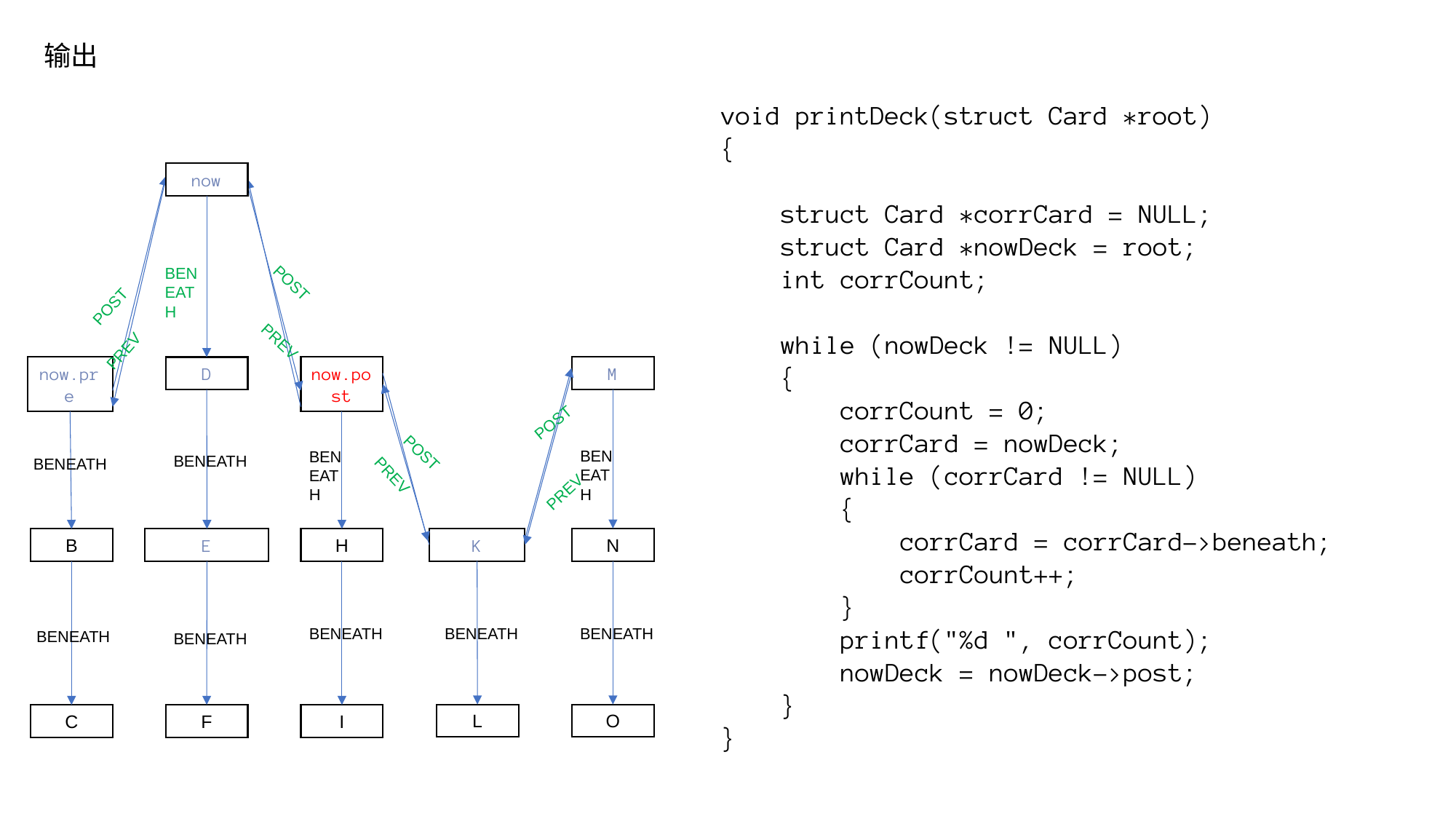

输出
void printDeck(struct Card *root)
{
    struct Card *corrCard = NULL;
    struct Card *nowDeck = root;
    int corrCount;
    while (nowDeck != NULL)
    {
        corrCount = 0;
        corrCard = nowDeck;
        while (corrCard != NULL)
        {
            corrCard = corrCard->beneath;
            corrCount++;
        }
        printf("%d ", corrCount);
        nowDeck = nowDeck->post;
    }
}
now
BENEATH
POST
POST
PREV
PREV
M
D
now.pre
now.post
POST
POST
BENEATH
BENEATH
BENEATH
BENEATH
PREV
PREV
K
N
E
B
H
BENEATH
BENEATH
BENEATH
BENEATH
BENEATH
L
O
C
F
I